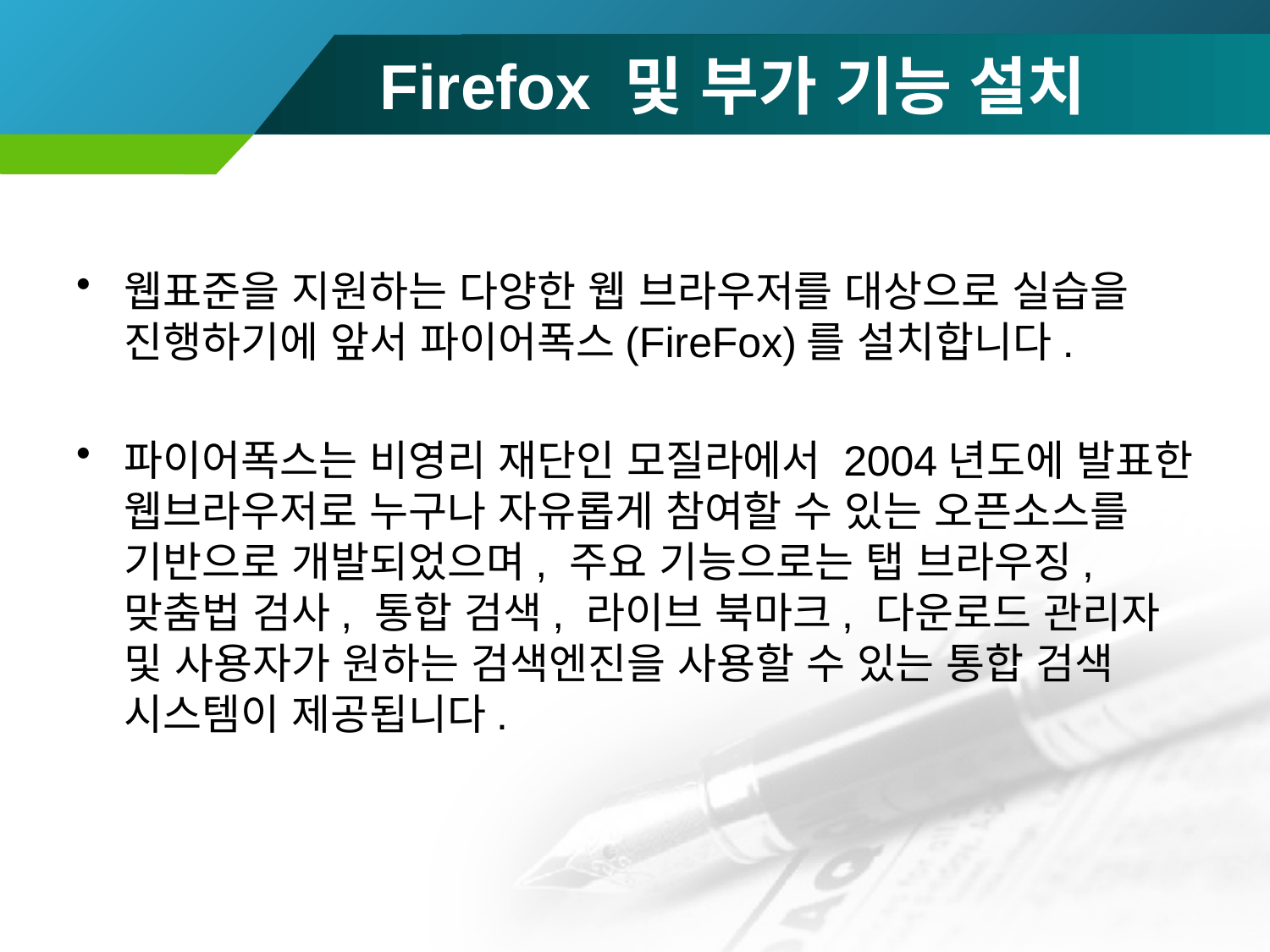

# Firefox 및 부가 기능 설치
웹표준을 지원하는 다양한 웹 브라우저를 대상으로 실습을 진행하기에 앞서 파이어폭스(FireFox)를 설치합니다.

파이어폭스는 비영리 재단인 모질라에서 2004년도에 발표한 웹브라우저로 누구나 자유롭게 참여할 수 있는 오픈소스를 기반으로 개발되었으며, 주요 기능으로는 탭 브라우징, 맞춤법 검사, 통합 검색, 라이브 북마크, 다운로드 관리자 및 사용자가 원하는 검색엔진을 사용할 수 있는 통합 검색 시스템이 제공됩니다.